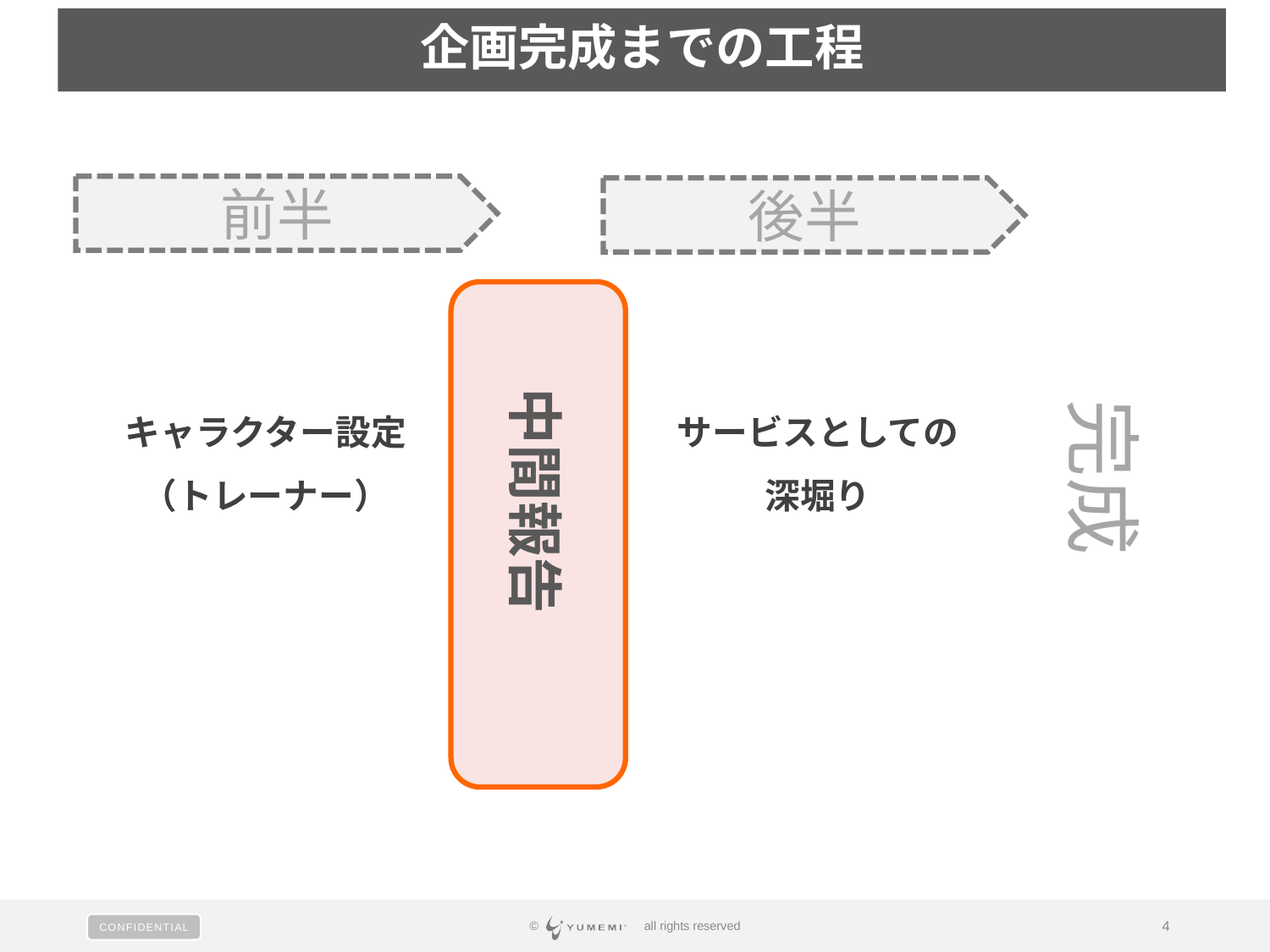

企画完成までの工程
前半
後半

完成
中間報告
サービスとしての
深堀り
キャラクター設定
（トレーナー）
©                         　 all rights reserved
4